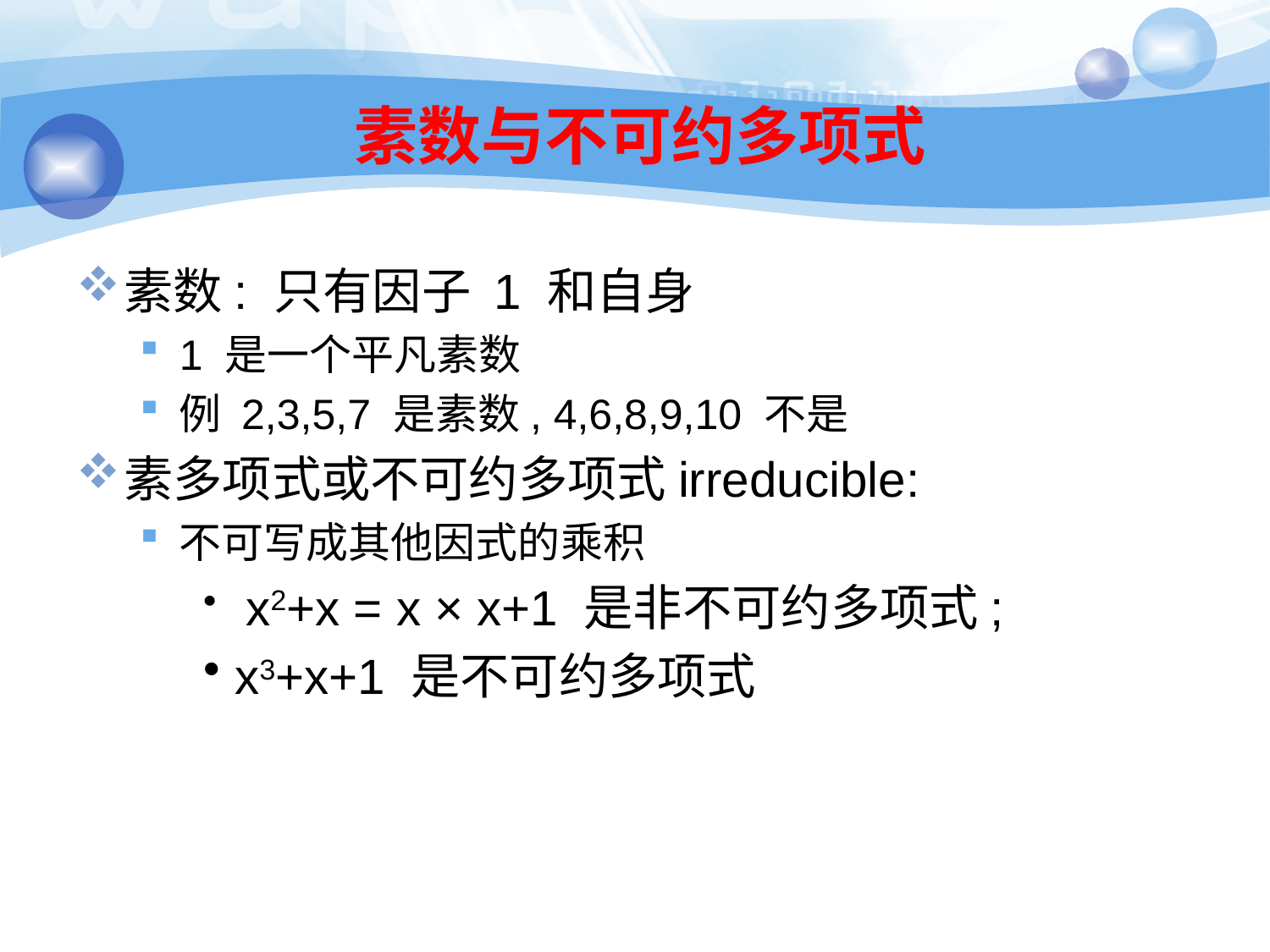

# 素数与不可约多项式
素数: 只有因子 1 和自身
1 是一个平凡素数
例 2,3,5,7 是素数, 4,6,8,9,10 不是
素多项式或不可约多项式irreducible:
不可写成其他因式的乘积
 x2+x = x × x+1 是非不可约多项式;
x3+x+1 是不可约多项式